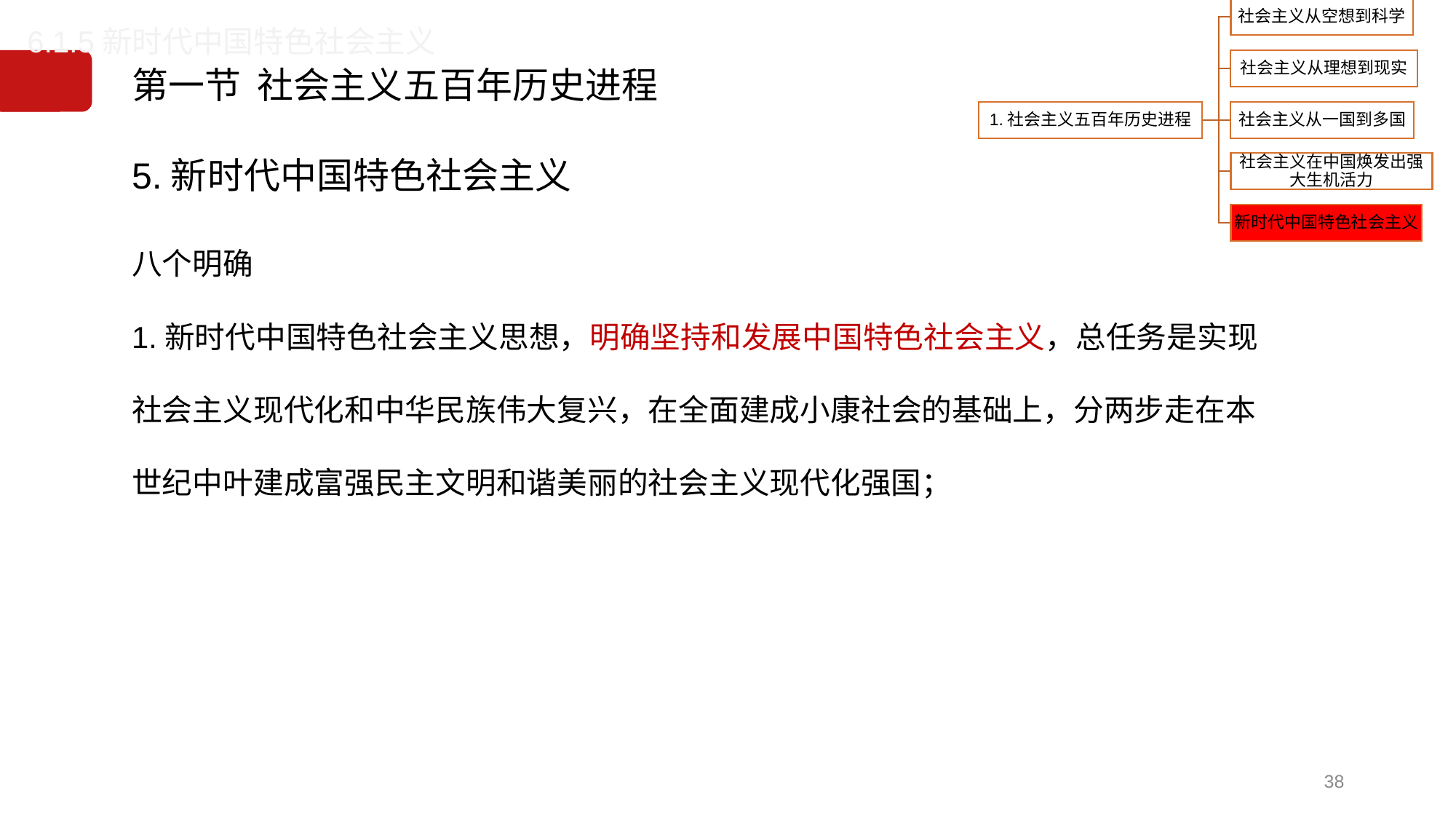

1.社会主义五百年历史进程
社会主义从空想到科学
社会主义从理想到现实
社会主义从一国到多国
社会主义在中国焕发出强大生机活力
新时代中国特色社会主义
6.1.5新时代中国特色社会主义
# 第一节  社会主义五百年历史进程
5.新时代中国特色社会主义
八个明确
1.新时代中国特色社会主义思想，明确坚持和发展中国特色社会主义，总任务是实现社会主义现代化和中华民族伟大复兴，在全面建成小康社会的基础上，分两步走在本世纪中叶建成富强民主文明和谐美丽的社会主义现代化强国；

38